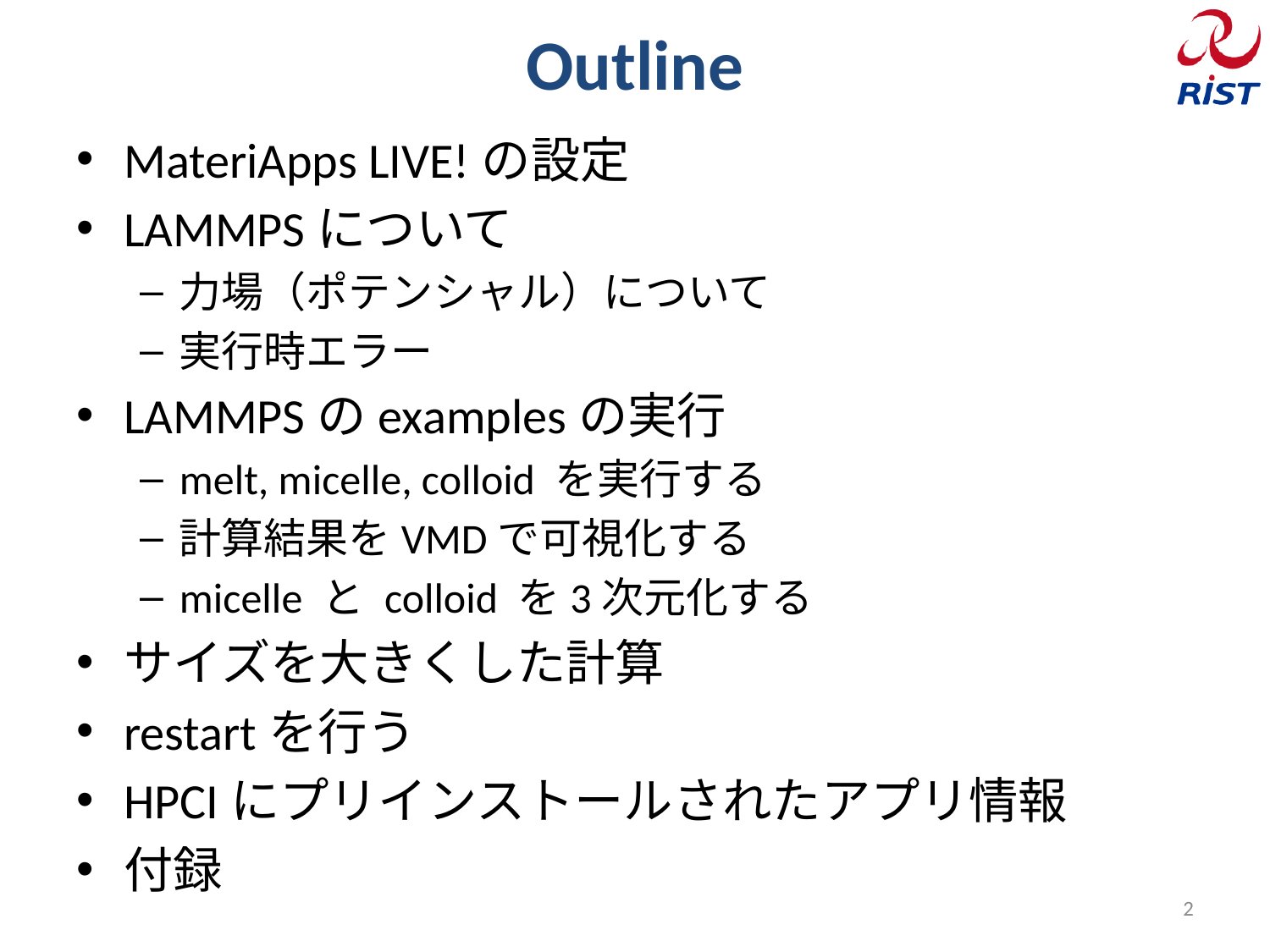

# Outline
MateriApps LIVE!の設定
LAMMPSについて
力場（ポテンシャル）について
実行時エラー
LAMMPSのexamplesの実行
melt, micelle, colloid を実行する
計算結果をVMDで可視化する
micelle と colloid を3次元化する
サイズを大きくした計算
restartを行う
HPCIにプリインストールされたアプリ情報
付録
2